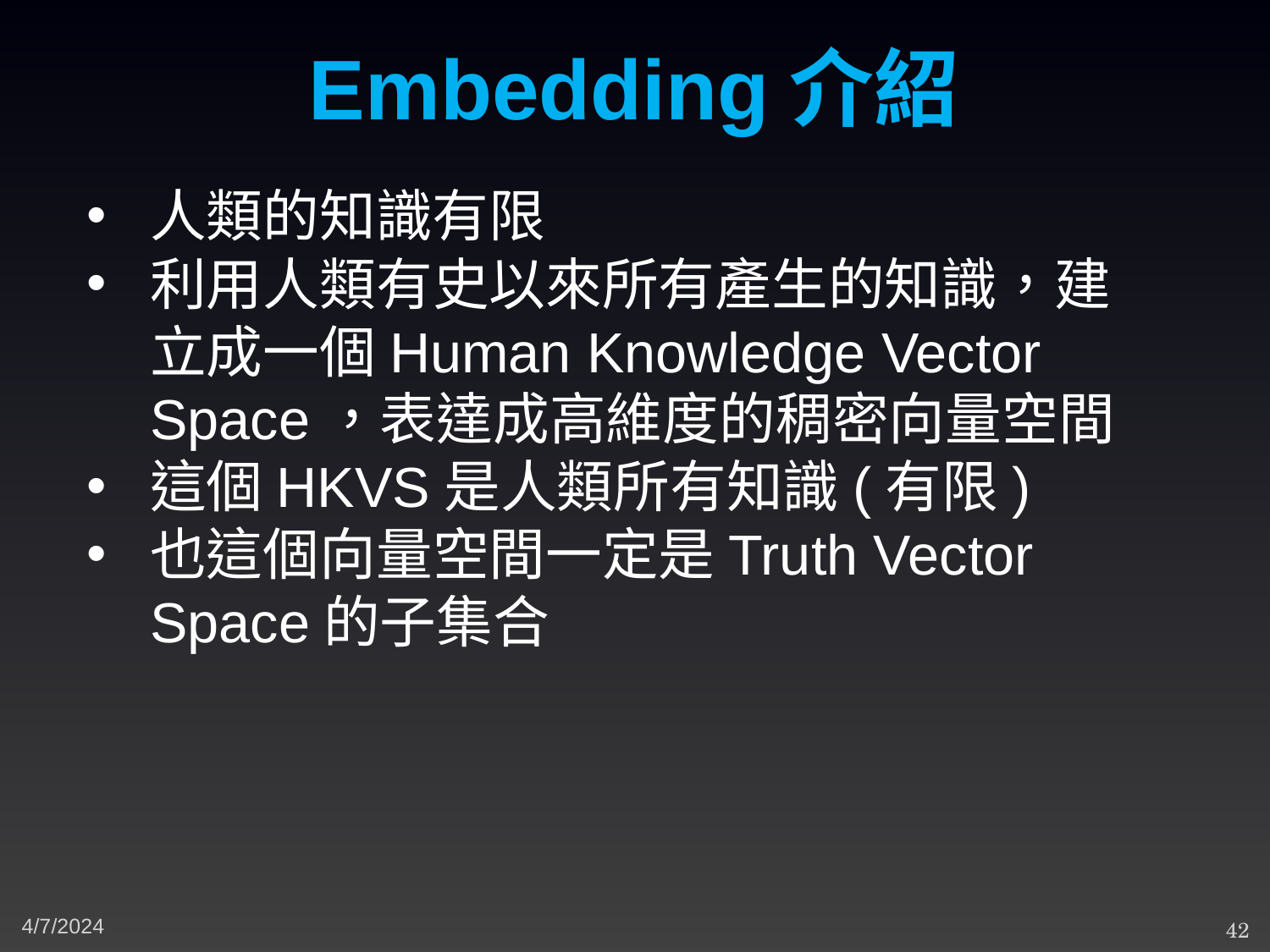

Embedding介紹
人類的知識有限
利用人類有史以來所有產生的知識，建立成一個Human Knowledge Vector Space，表達成高維度的稠密向量空間
這個HKVS是人類所有知識(有限)
也這個向量空間一定是Truth Vector Space的子集合
4/7/2024
42